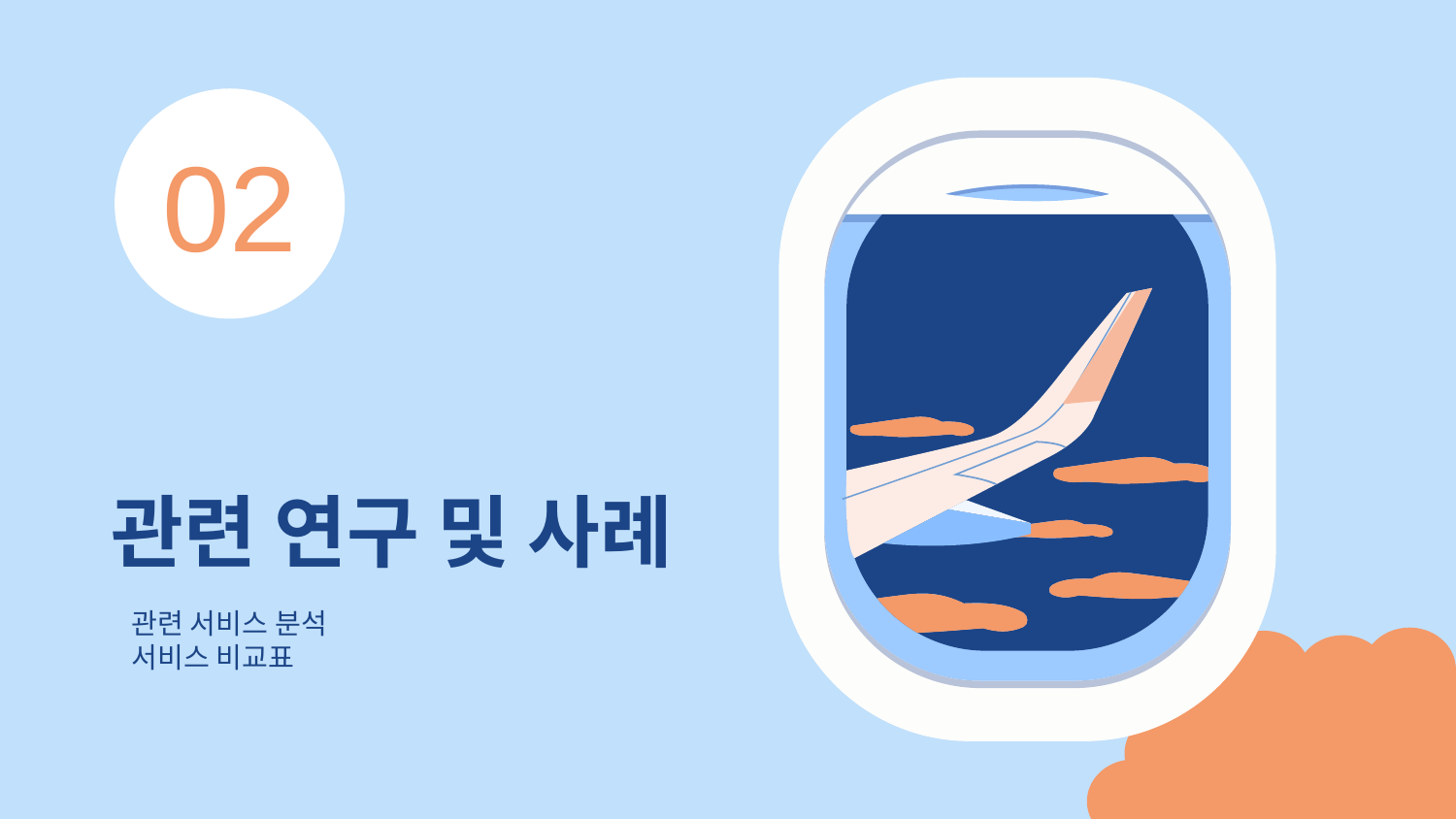

02
# 관련 연구 및 사례
관련 서비스 분석
서비스 비교표